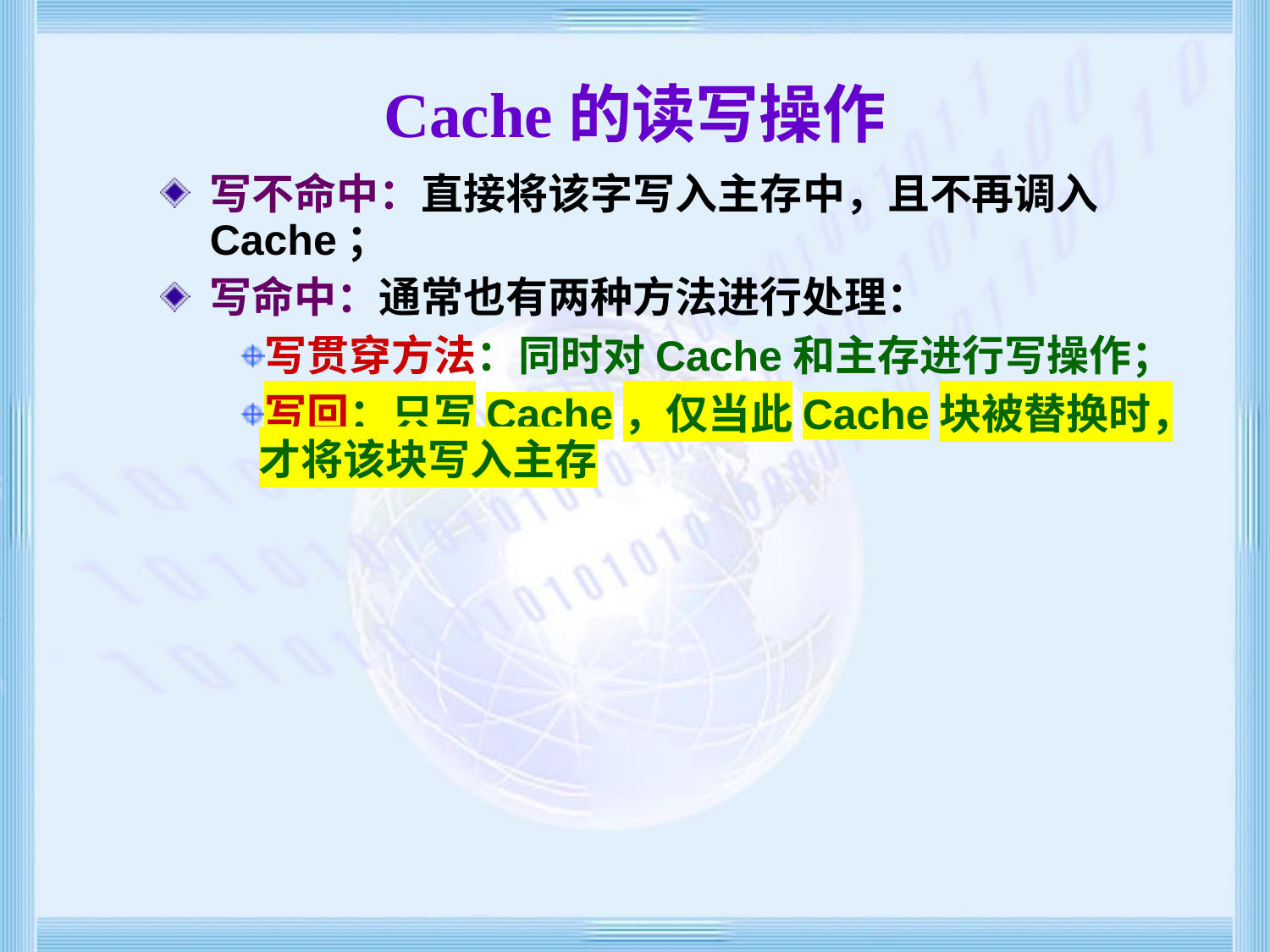

# Cache的读写操作
写不命中：直接将该字写入主存中，且不再调入Cache；
写命中：通常也有两种方法进行处理：
写贯穿方法：同时对Cache和主存进行写操作；
写回：只写Cache，仅当此Cache块被替换时，才将该块写入主存
148